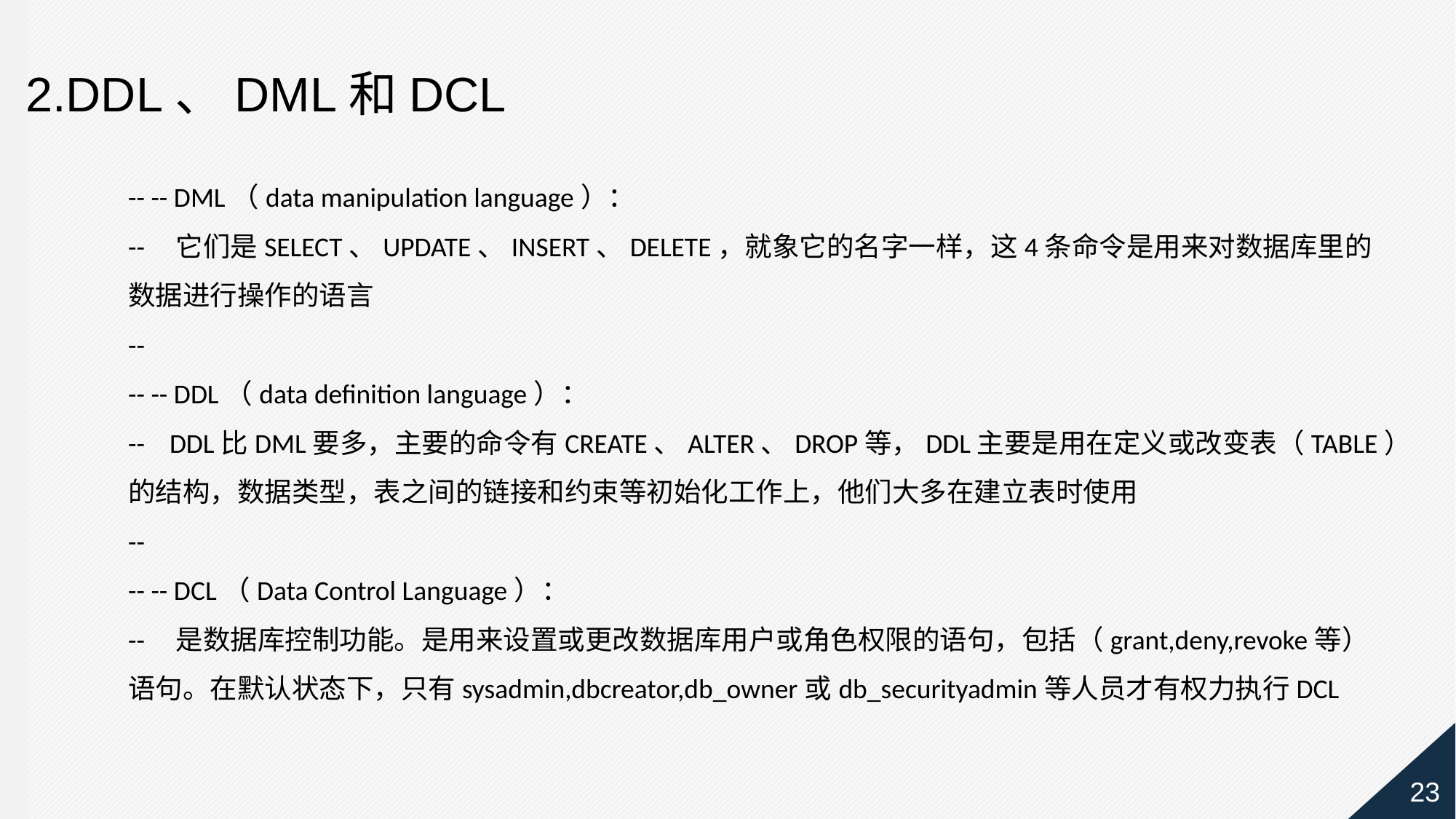

2.DDL、DML和DCL

-- -- DML（data manipulation language）：
--    它们是SELECT、UPDATE、INSERT、DELETE，就象它的名字一样，这4条命令是用来对数据库里的
数据进行操作的语言
--
-- -- DDL（data definition language）：
--    DDL比DML要多，主要的命令有CREATE、ALTER、DROP等，DDL主要是用在定义或改变表（TABLE）
的结构，数据类型，表之间的链接和约束等初始化工作上，他们大多在建立表时使用
--
-- -- DCL（Data Control Language）：
--    是数据库控制功能。是用来设置或更改数据库用户或角色权限的语句，包括（grant,deny,revoke等）
语句。在默认状态下，只有sysadmin,dbcreator,db_owner或db_securityadmin等人员才有权力执行DCL
23